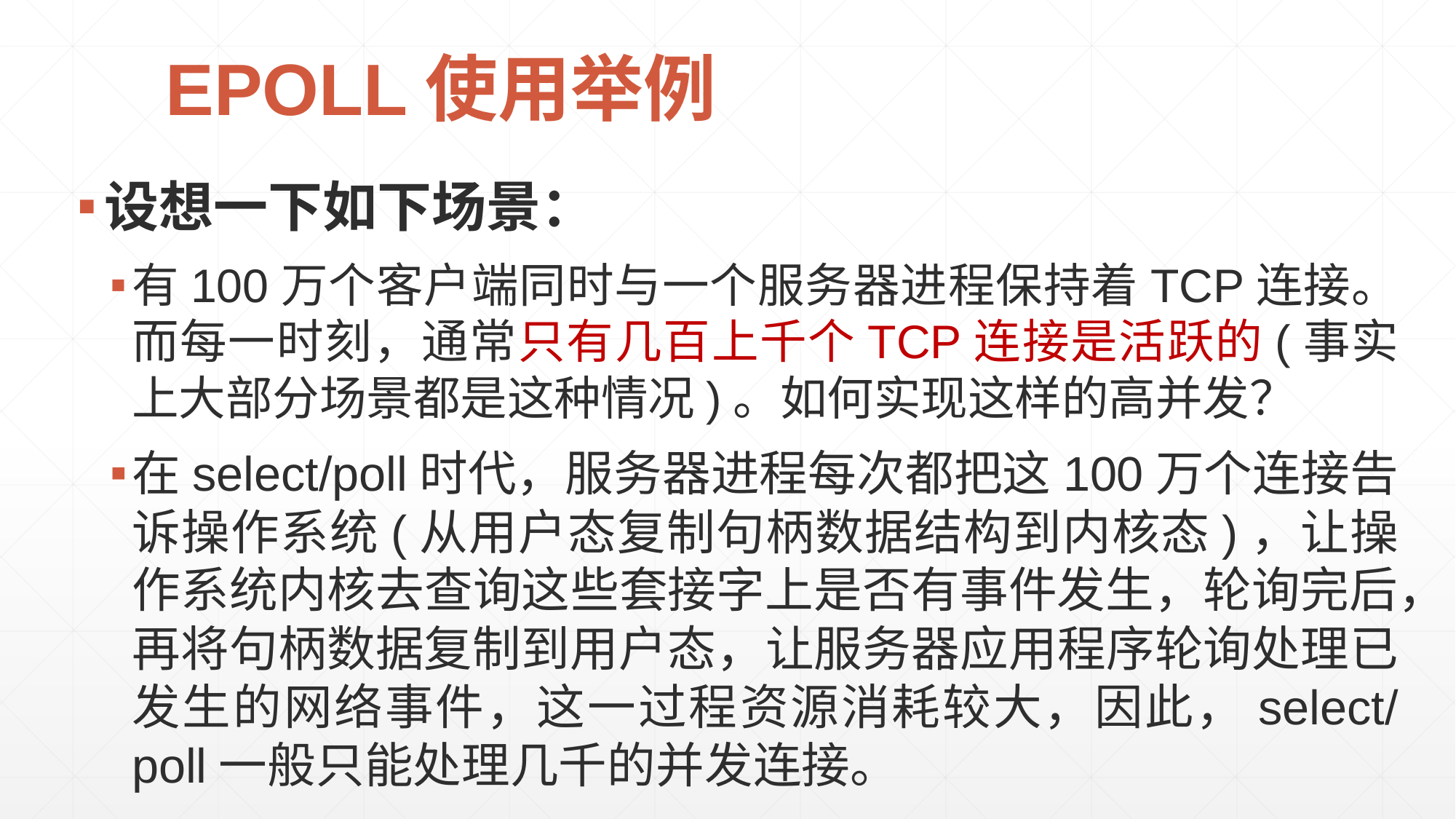

# EPOLL使用举例
设想一下如下场景：
有100万个客户端同时与一个服务器进程保持着TCP连接。而每一时刻，通常只有几百上千个TCP连接是活跃的(事实上大部分场景都是这种情况)。如何实现这样的高并发？
在select/poll时代，服务器进程每次都把这100万个连接告诉操作系统(从用户态复制句柄数据结构到内核态)，让操作系统内核去查询这些套接字上是否有事件发生，轮询完后，再将句柄数据复制到用户态，让服务器应用程序轮询处理已发生的网络事件，这一过程资源消耗较大，因此，select/poll一般只能处理几千的并发连接。